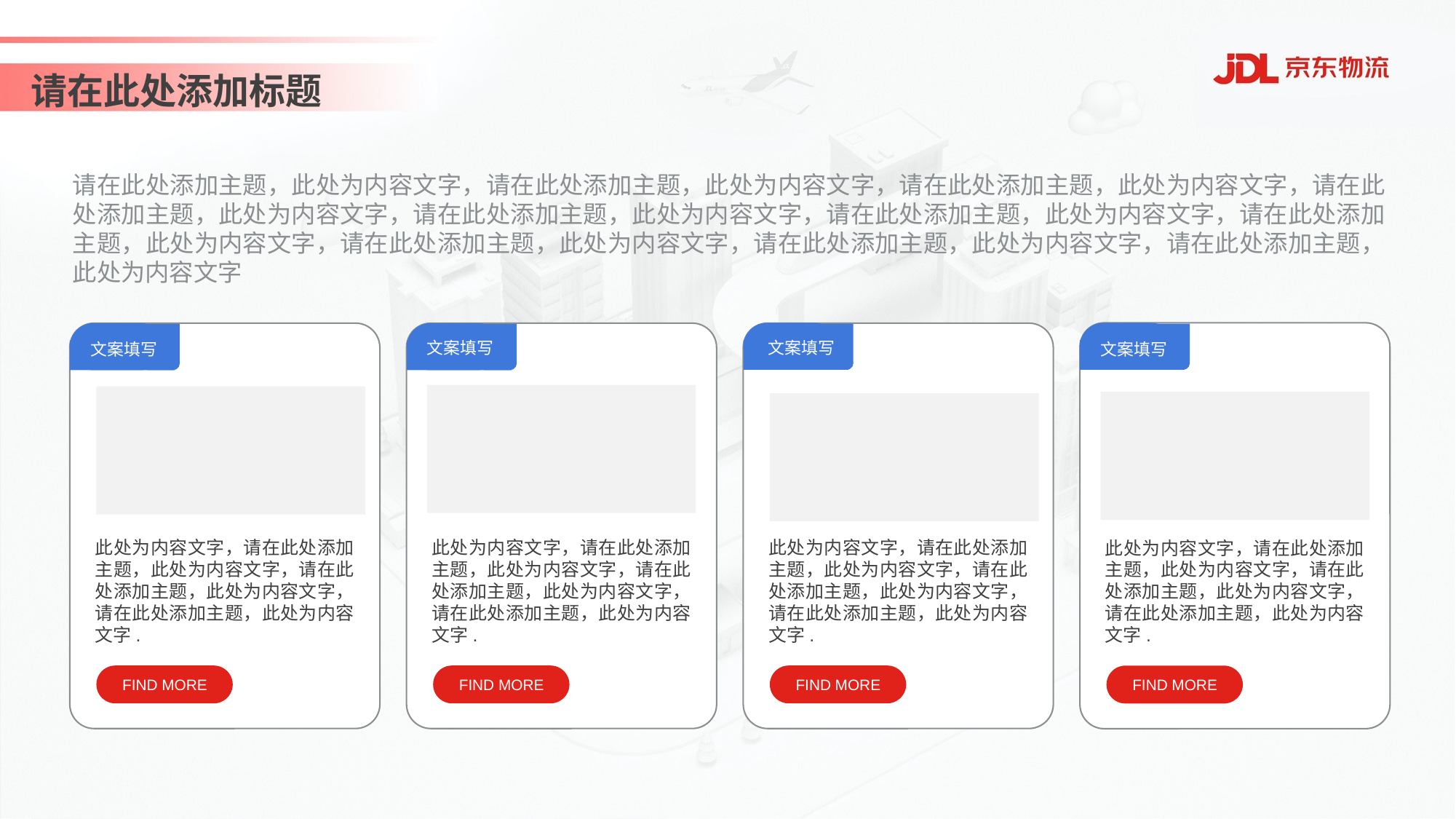

请在此处添加标题
请在此处添加主题，此处为内容文字，请在此处添加主题，此处为内容文字，请在此处添加主题，此处为内容文字，请在此处添加主题，此处为内容文字，请在此处添加主题，此处为内容文字，请在此处添加主题，此处为内容文字，请在此处添加主题，此处为内容文字，请在此处添加主题，此处为内容文字，请在此处添加主题，此处为内容文字，请在此处添加主题，此处为内容文字

文案填写
文案填写
文案填写
文案填写

此处为内容文字，请在此处添加主题，此处为内容文字，请在此处添加主题，此处为内容文字，请在此处添加主题，此处为内容文字.
此处为内容文字，请在此处添加主题，此处为内容文字，请在此处添加主题，此处为内容文字，请在此处添加主题，此处为内容文字.
此处为内容文字，请在此处添加主题，此处为内容文字，请在此处添加主题，此处为内容文字，请在此处添加主题，此处为内容文字.
此处为内容文字，请在此处添加主题，此处为内容文字，请在此处添加主题，此处为内容文字，请在此处添加主题，此处为内容文字.

FIND MORE
FIND MORE
FIND MORE
FIND MORE